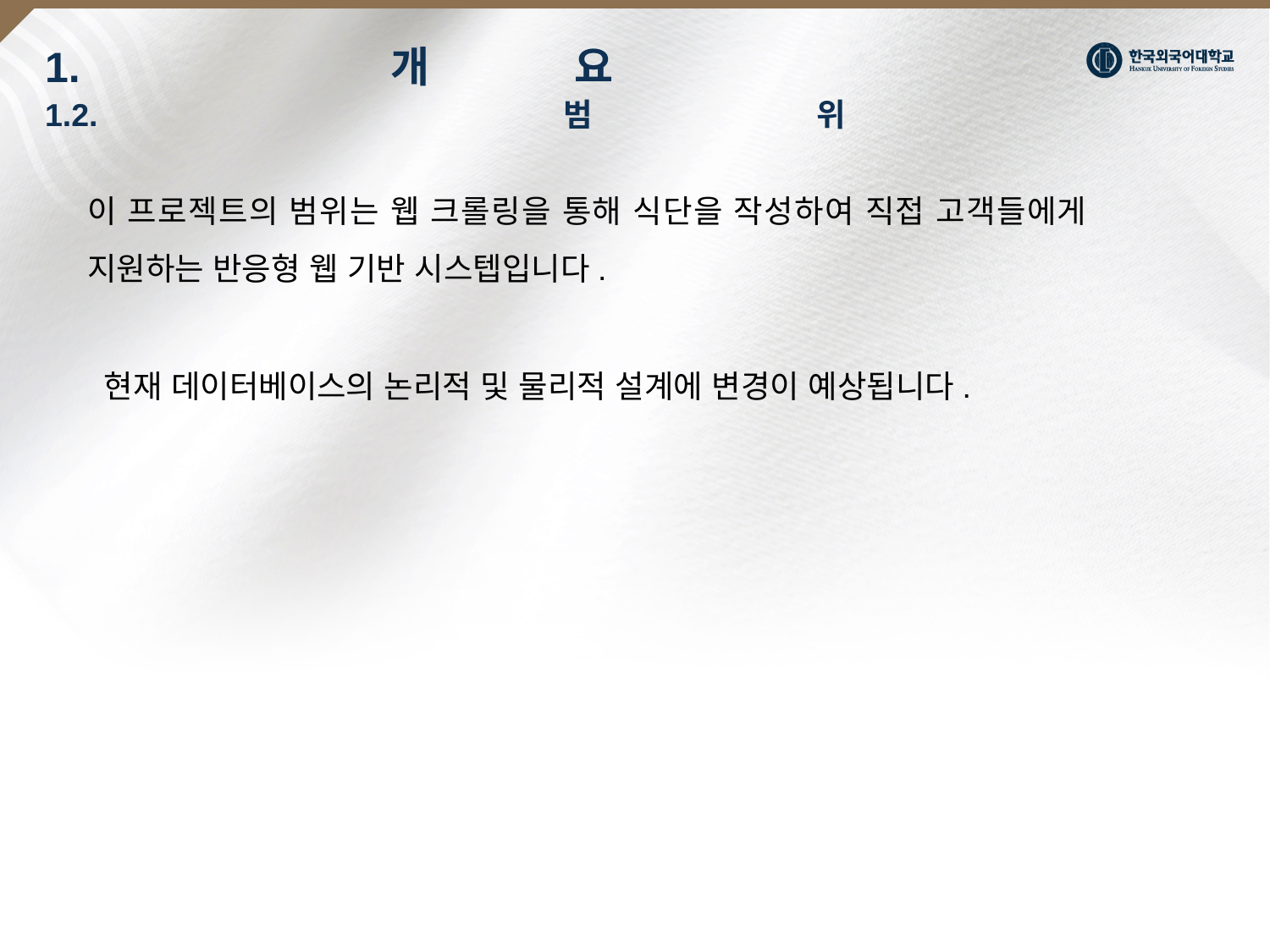

# 1. 개요 1.2. 범위
이 프로젝트의 범위는 웹 크롤링을 통해 식단을 작성하여 직접 고객들에게 지원하는 반응형 웹 기반 시스텝입니다.
 현재 데이터베이스의 논리적 및 물리적 설계에 변경이 예상됩니다.